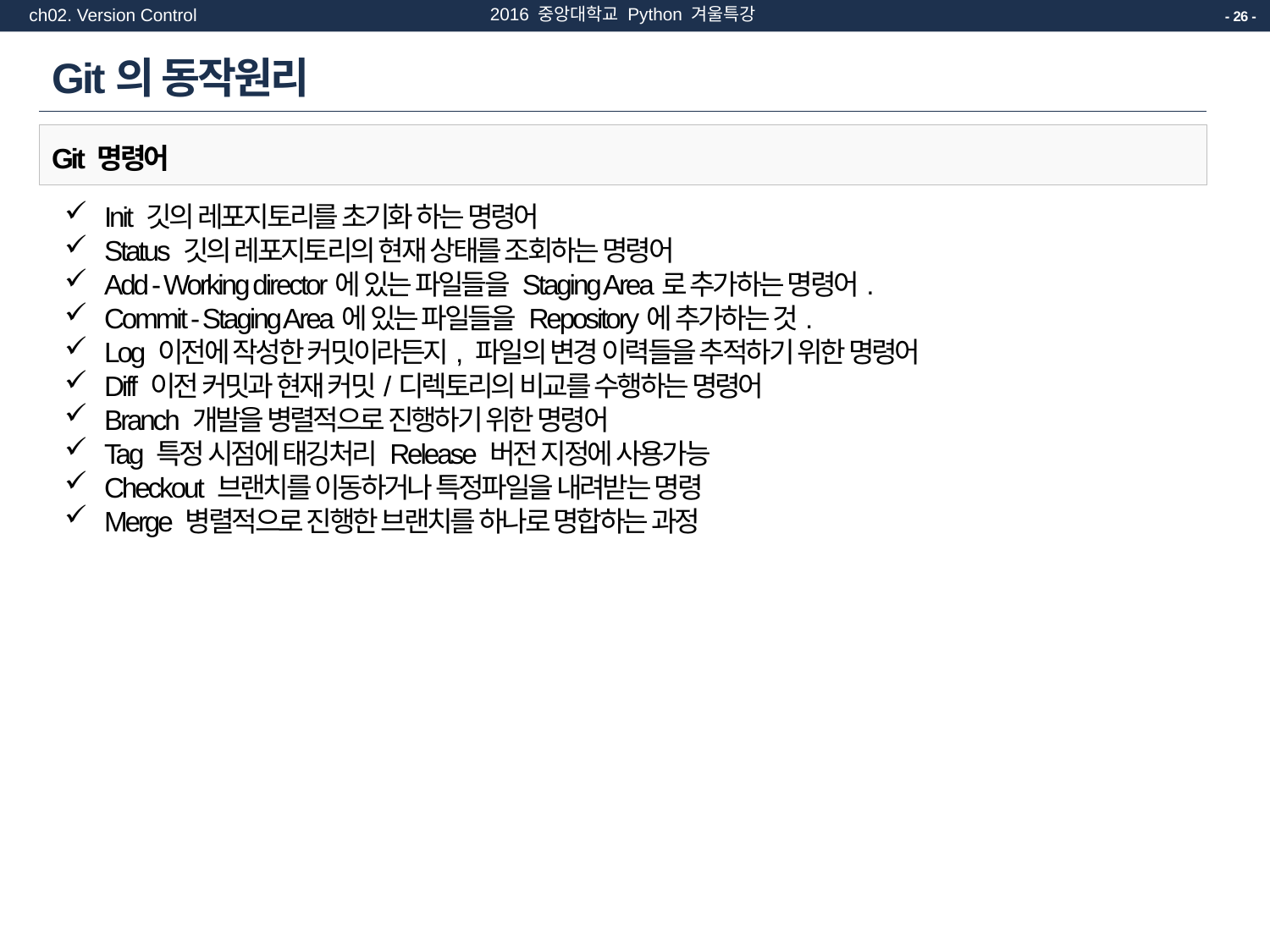

2016 중앙대학교 Python 겨울특강
ch02. Version Control
- 26 -
# Git의 동작원리
Git 명령어
Init 깃의 레포지토리를 초기화 하는 명령어
Status 깃의 레포지토리의 현재 상태를 조회하는 명령어
Add - Working director에 있는 파일들을 Staging Area로 추가하는 명령어.
Commit - Staging Area에 있는 파일들을 Repository에 추가하는 것.
Log 이전에 작성한 커밋이라든지, 파일의 변경 이력들을 추적하기 위한 명령어
Diff 이전 커밋과 현재 커밋/디렉토리의 비교를 수행하는 명령어
Branch 개발을 병렬적으로 진행하기 위한 명령어
Tag 특정 시점에 태깅처리 Release 버전 지정에 사용가능
Checkout 브랜치를 이동하거나 특정파일을 내려받는 명령
Merge 병렬적으로 진행한 브랜치를 하나로 명합하는 과정